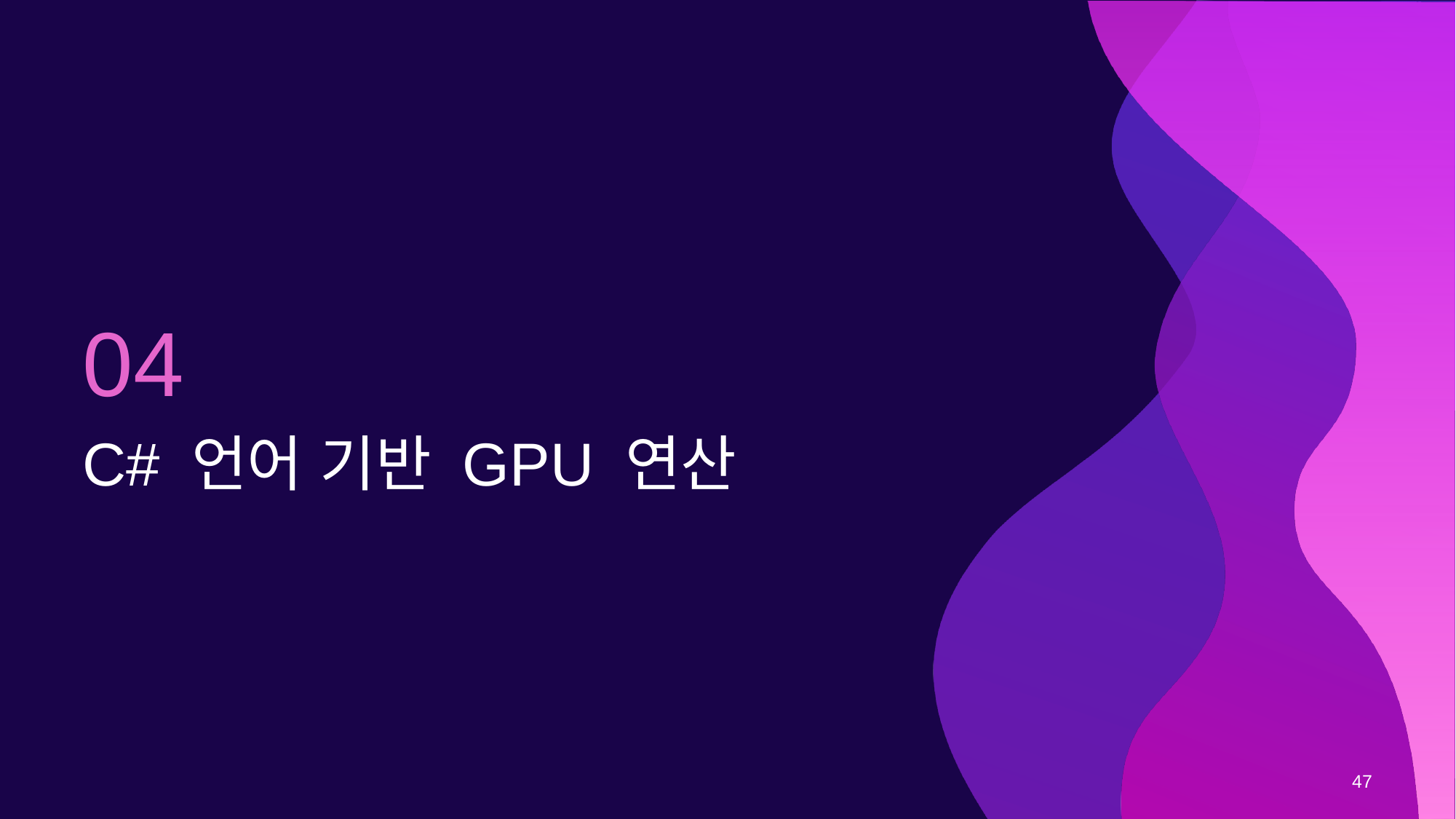

04
# C# 언어 기반 GPU 연산
47